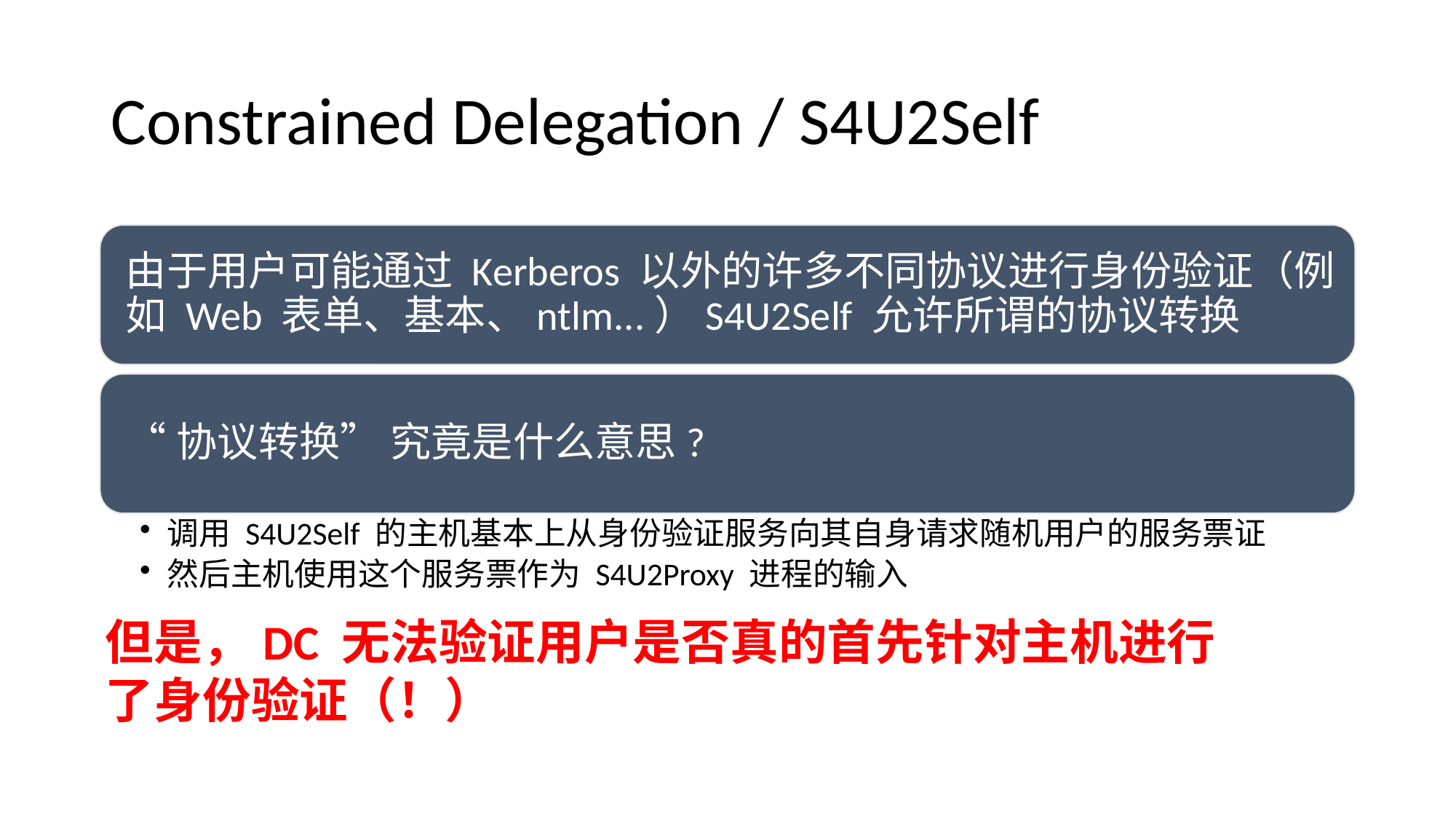

# Constrained Delegation / S4U2Self
由于用户可能通过 Kerberos 以外的许多不同协议进行身份验证（例如 Web 表单、基本、ntlm...）S4U2Self 允许所谓的协议转换
“协议转换” 究竟是什么意思?
调用 S4U2Self 的主机基本上从身份验证服务向其自身请求随机用户的服务票证
然后主机使用这个服务票作为 S4U2Proxy 进程的输入
但是，DC 无法验证用户是否真的首先针对主机进行了身份验证（！）